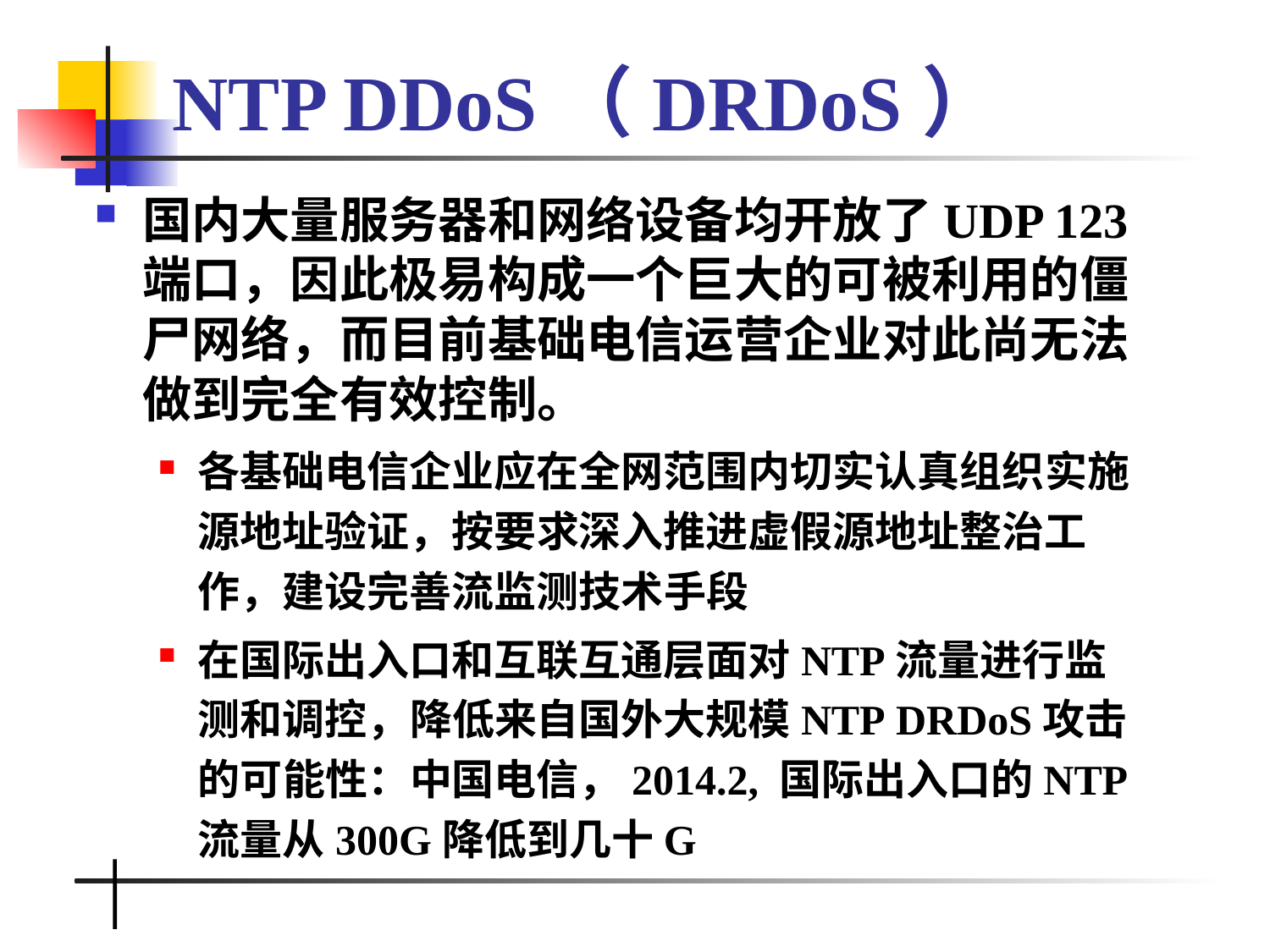

# NTP DDoS（DRDoS）
国内大量服务器和网络设备均开放了UDP 123端口，因此极易构成一个巨大的可被利用的僵尸网络，而目前基础电信运营企业对此尚无法做到完全有效控制。
各基础电信企业应在全网范围内切实认真组织实施源地址验证，按要求深入推进虚假源地址整治工作，建设完善流监测技术手段
在国际出入口和互联互通层面对NTP流量进行监测和调控，降低来自国外大规模NTP DRDoS攻击的可能性：中国电信，2014.2, 国际出入口的NTP流量从300G降低到几十G